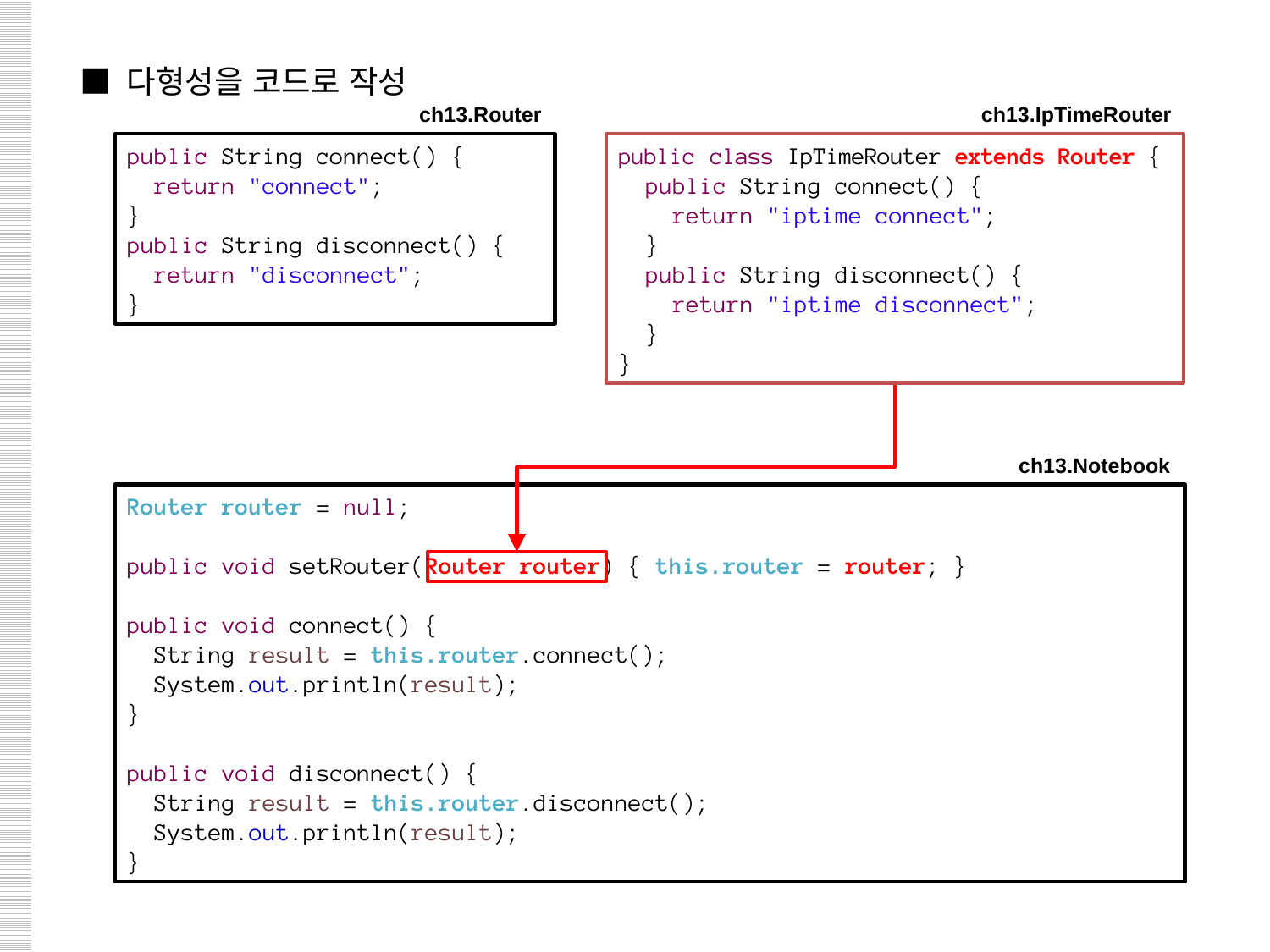

■ 다형성을 코드로 작성
ch13.Router
ch13.IpTimeRouter
public String connect() {
  return "connect";
}
public String disconnect() {
  return "disconnect";
}
public class IpTimeRouter extends Router {
  public String connect() {
    return "iptime connect";
  }
  public String disconnect() {
    return "iptime disconnect";
  }
}
ch13.Notebook
Router router = null;

public void setRouter(Router router) { this.router = router; }

public void connect() {
  String result = this.router.connect();
  System.out.println(result);
}

public void disconnect() {
  String result = this.router.disconnect();
  System.out.println(result);
}